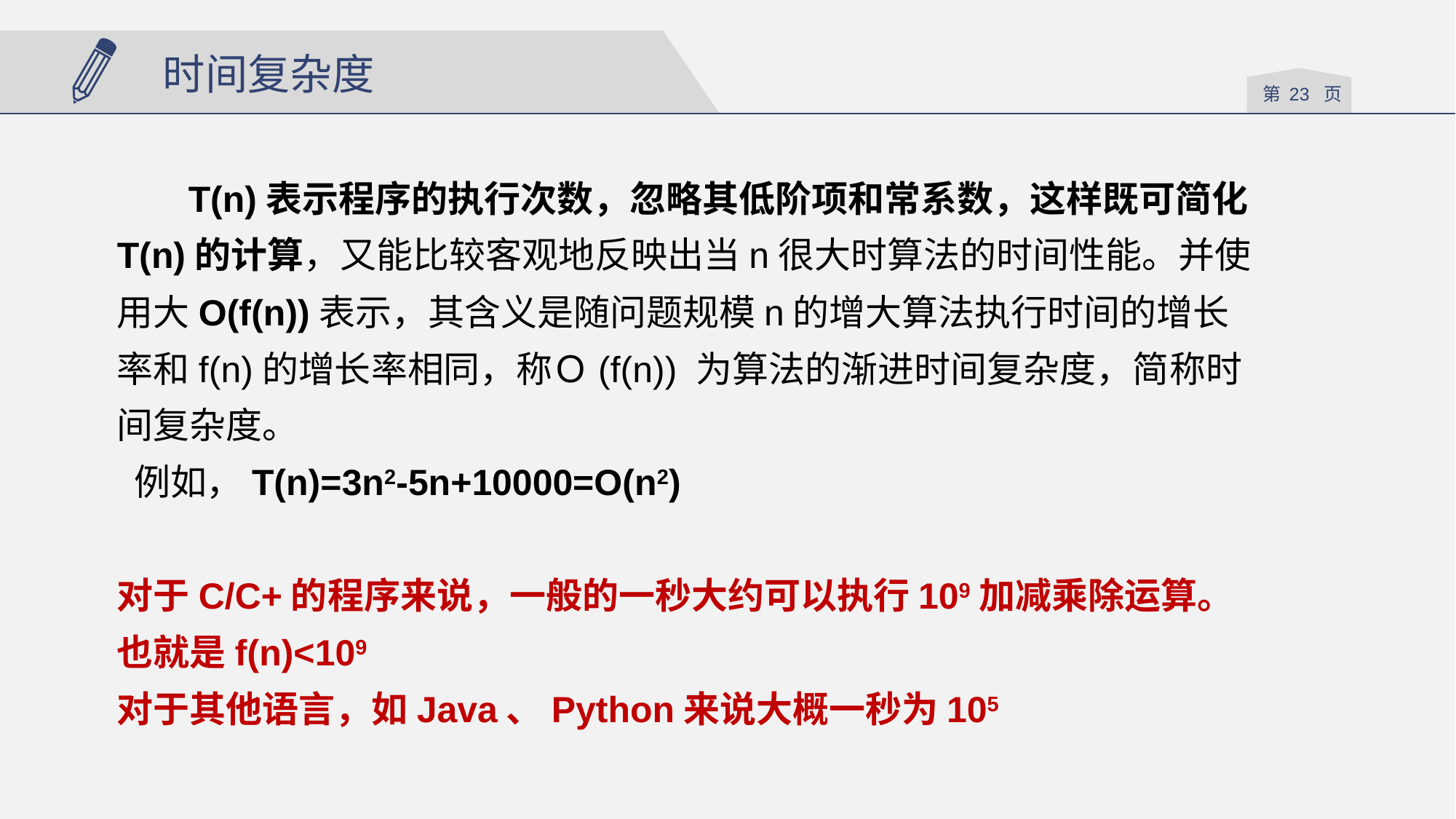

时间复杂度
       T(n)表示程序的执行次数，忽略其低阶项和常系数，这样既可简化T(n)的计算，又能比较客观地反映出当n很大时算法的时间性能。并使用大O(f(n))表示，其含义是随问题规模n的增大算法执行时间的增长率和f(n)的增长率相同，称Ｏ(f(n)) 为算法的渐进时间复杂度，简称时间复杂度。
 例如，T(n)=3n2-5n+10000=O(n2)

对于C/C+的程序来说，一般的一秒大约可以执行109加减乘除运算。也就是f(n)<109
对于其他语言，如Java、Python来说大概一秒为105